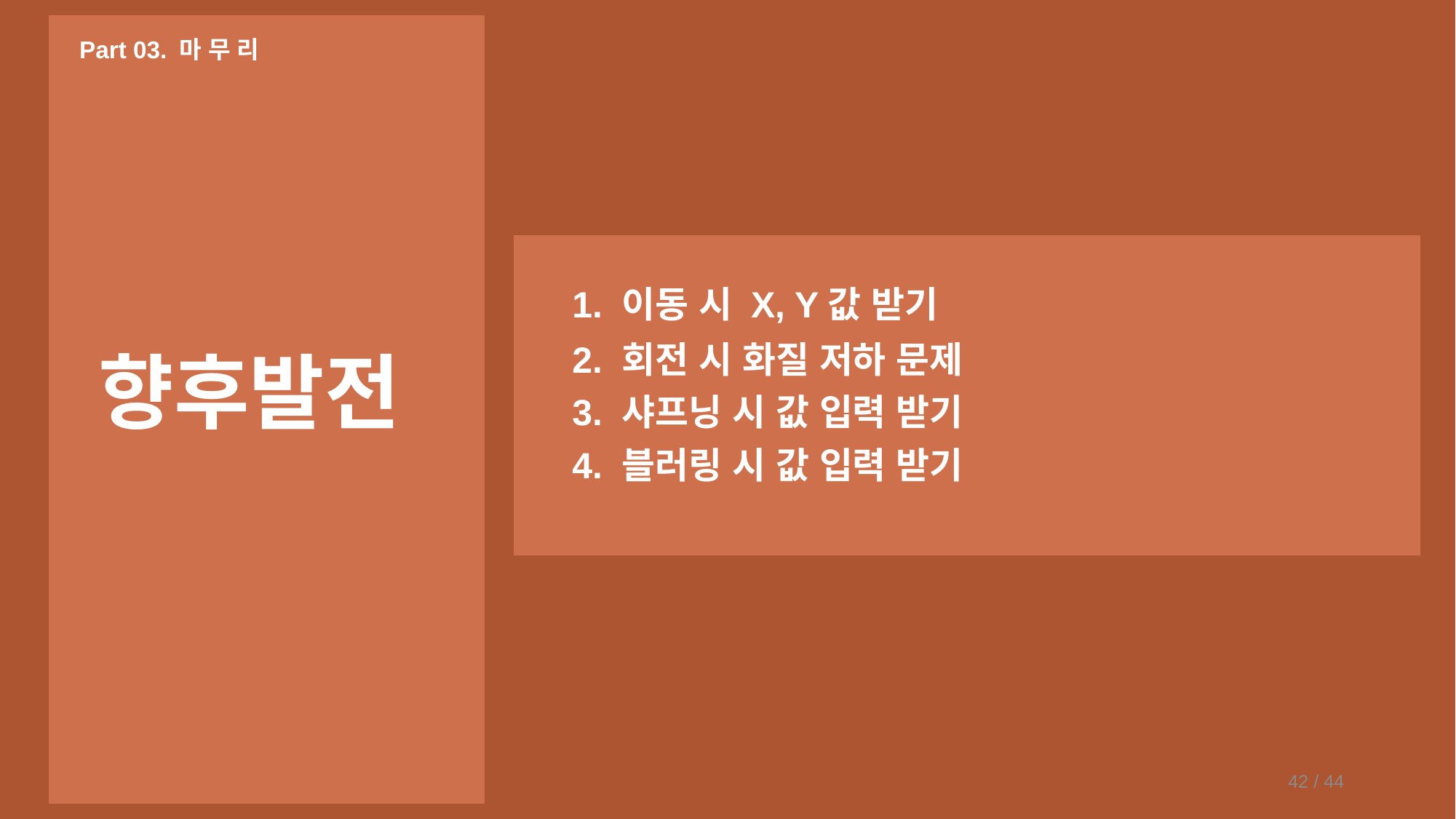

Part 03. 마 무 리

1. 이동 시 X, Y값 받기
2. 회전 시 화질 저하 문제
향후발전
3. 샤프닝 시 값 입력 받기
4. 블러링 시 값 입력 받기
42 / 44